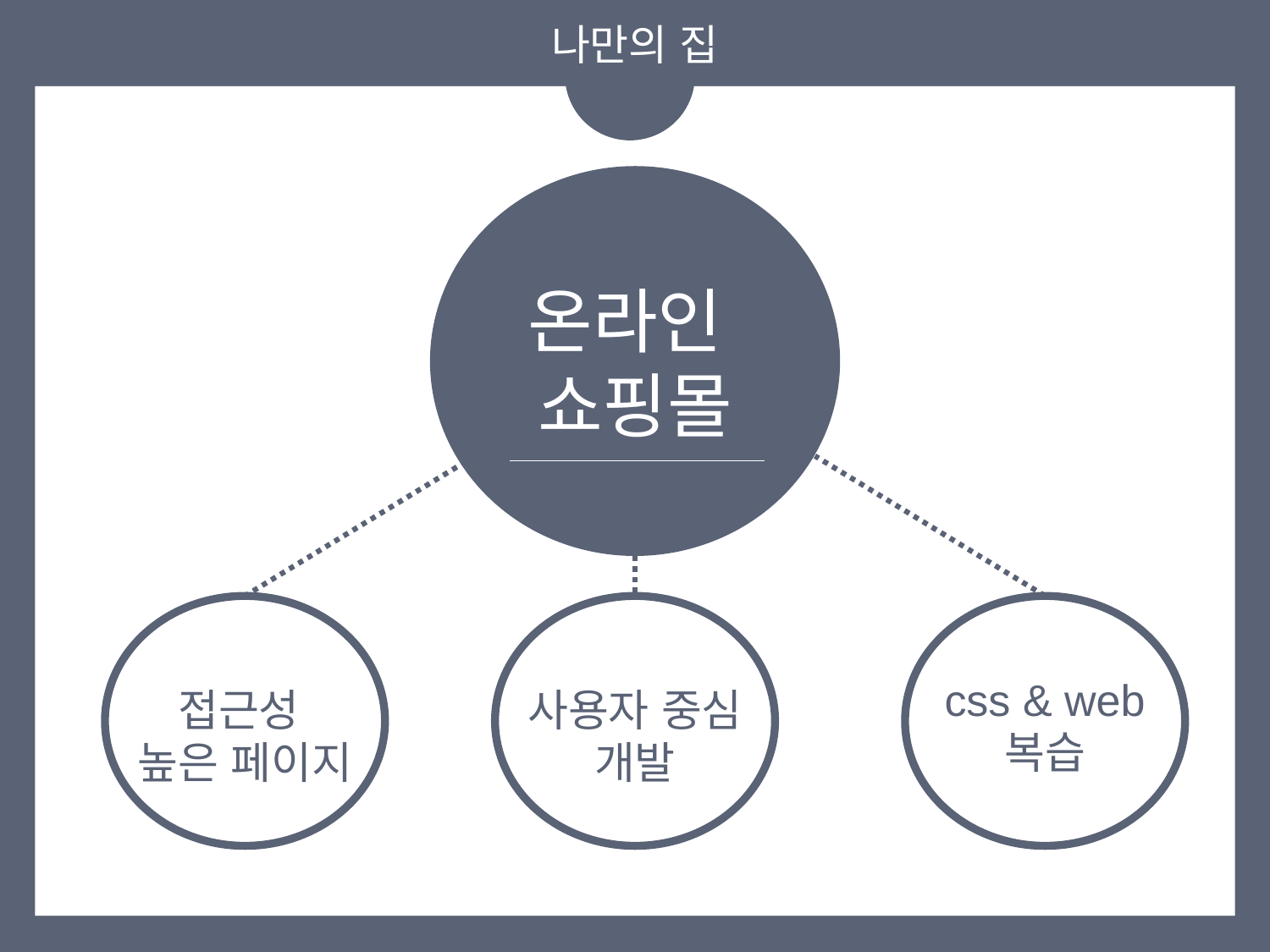

나만의 집

온라인
쇼핑몰

접근성
높은 페이지

css & web
복습

사용자 중심
개발